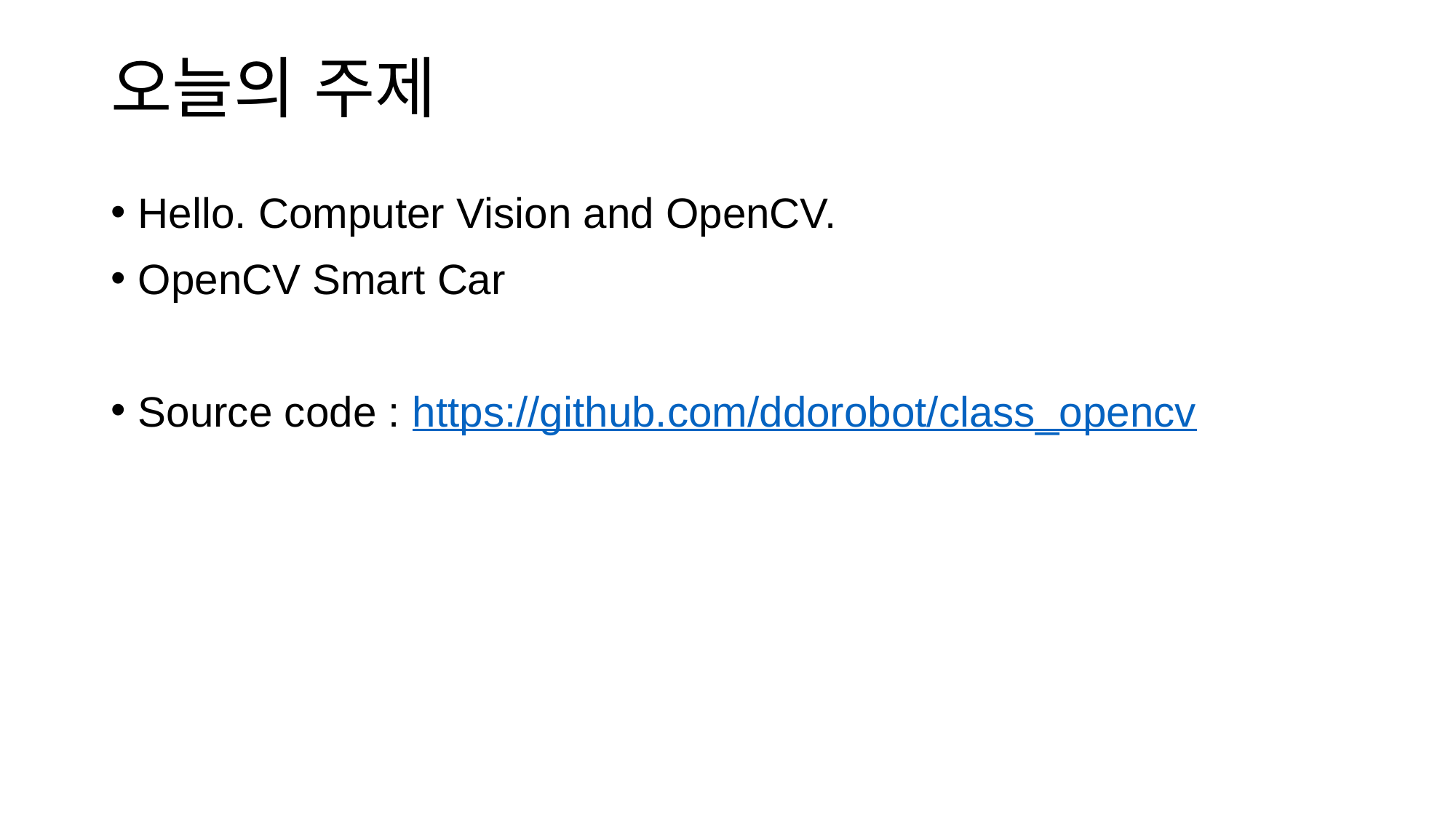

# 오늘의 주제
Hello. Computer Vision and OpenCV.
OpenCV Smart Car

Source code : https://github.com/ddorobot/class_opencv